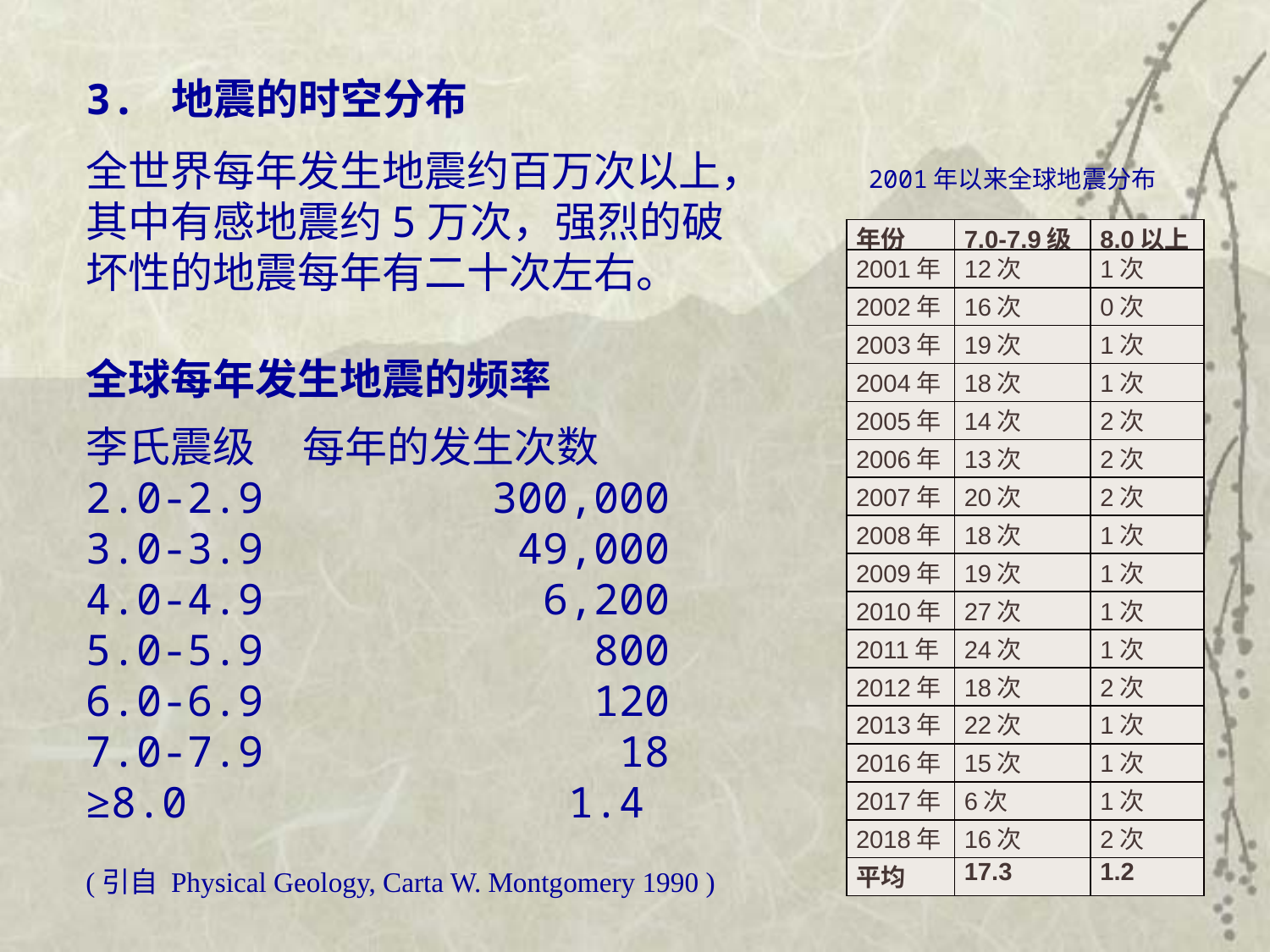

3. 地震的时空分布
全世界每年发生地震约百万次以上，其中有感地震约5万次，强烈的破坏性的地震每年有二十次左右。
2001年以来全球地震分布
| 年份 | 7.0-7.9级 | 8.0以上 |
| --- | --- | --- |
| 2001年 | 12次 | 1次 |
| 2002年 | 16次 | 0次 |
| 2003年 | 19次 | 1次 |
| 2004年 | 18次 | 1次 |
| 2005年 | 14次 | 2次 |
| 2006年 | 13次 | 2次 |
| 2007年 | 20次 | 2次 |
| 2008年 | 18次 | 1次 |
| 2009年 | 19次 | 1次 |
| 2010年 | 27次 | 1次 |
| 2011年 | 24次 | 1次 |
| 2012年 | 18次 | 2次 |
| 2013年 | 22次 | 1次 |
| 2016年 | 15次 | 1次 |
| 2017年 | 6次 | 1次 |
| 2018年 | 16次 | 2次 |
| 平均 | 17.3 | 1.2 |
全球每年发生地震的频率
李氏震级     每年的发生次数
2.0-2.9         300,000
3.0-3.9          49,000
4.0-4.9           6,200
5.0-5.9             800
6.0-6.9             120
7.0-7.9              18
≥8.0               1.4

(引自 Physical Geology, Carta W. Montgomery 1990 )